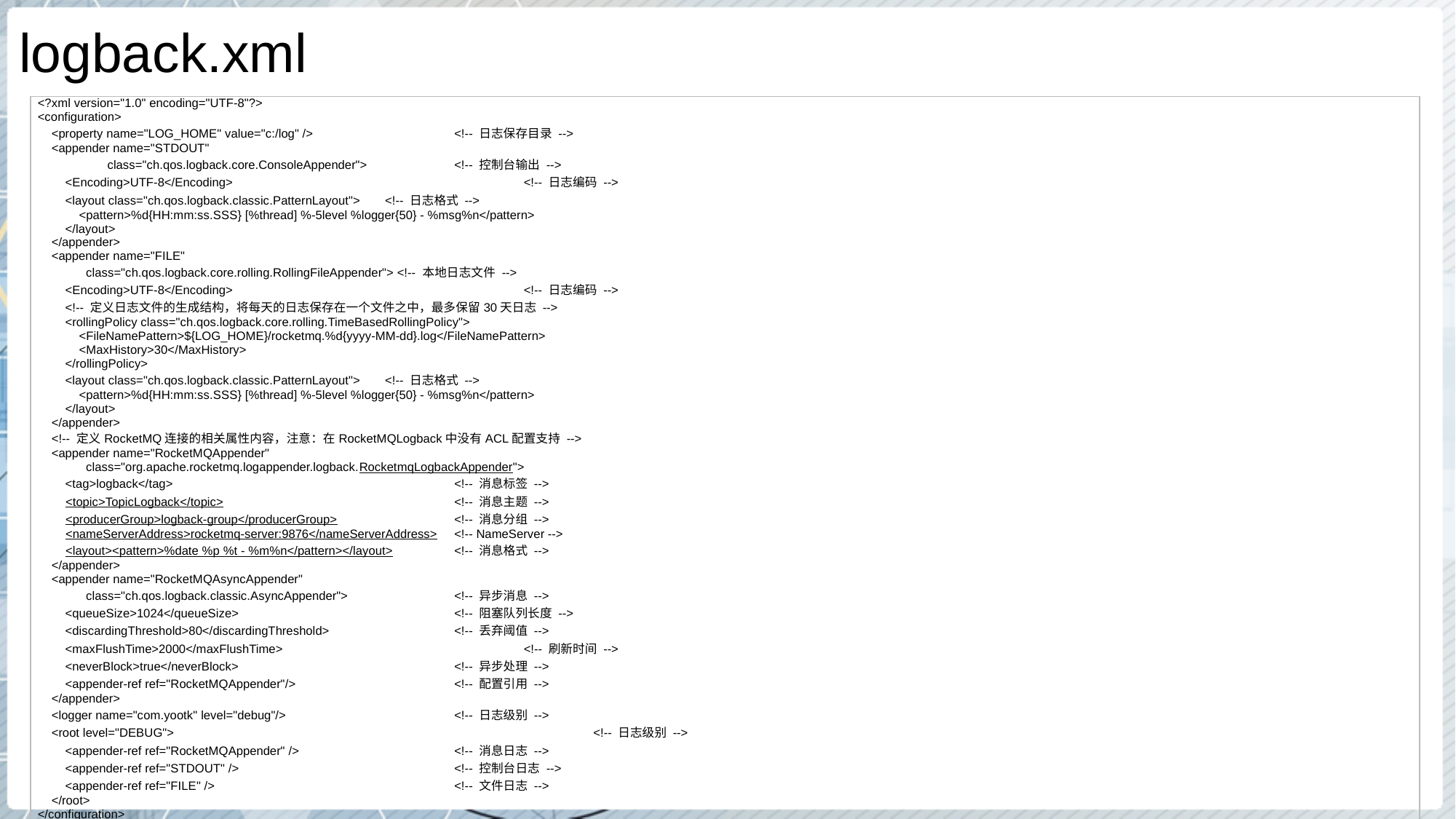

# logback.xml
| <?xml version="1.0" encoding="UTF-8"?> <configuration> <property name="LOG\_HOME" value="c:/log" /> <!-- 日志保存目录 --> <appender name="STDOUT" class="ch.qos.logback.core.ConsoleAppender"> <!-- 控制台输出 --> <Encoding>UTF-8</Encoding> <!-- 日志编码 --> <layout class="ch.qos.logback.classic.PatternLayout"> <!-- 日志格式 --> <pattern>%d{HH:mm:ss.SSS} [%thread] %-5level %logger{50} - %msg%n</pattern> </layout> </appender> <appender name="FILE" class="ch.qos.logback.core.rolling.RollingFileAppender"> <!-- 本地日志文件 --> <Encoding>UTF-8</Encoding> <!-- 日志编码 --> <!-- 定义日志文件的生成结构，将每天的日志保存在一个文件之中，最多保留30天日志 --> <rollingPolicy class="ch.qos.logback.core.rolling.TimeBasedRollingPolicy"> <FileNamePattern>${LOG\_HOME}/rocketmq.%d{yyyy-MM-dd}.log</FileNamePattern> <MaxHistory>30</MaxHistory> </rollingPolicy> <layout class="ch.qos.logback.classic.PatternLayout"> <!-- 日志格式 --> <pattern>%d{HH:mm:ss.SSS} [%thread] %-5level %logger{50} - %msg%n</pattern> </layout> </appender> <!-- 定义RocketMQ连接的相关属性内容，注意：在RocketMQLogback中没有ACL配置支持 --> <appender name="RocketMQAppender" class="org.apache.rocketmq.logappender.logback.RocketmqLogbackAppender"> <tag>logback</tag> <!-- 消息标签 --> <topic>TopicLogback</topic> <!-- 消息主题 --> <producerGroup>logback-group</producerGroup> <!-- 消息分组 --> <nameServerAddress>rocketmq-server:9876</nameServerAddress> <!-- NameServer --> <layout><pattern>%date %p %t - %m%n</pattern></layout> <!-- 消息格式 --> </appender> <appender name="RocketMQAsyncAppender" class="ch.qos.logback.classic.AsyncAppender"> <!-- 异步消息 --> <queueSize>1024</queueSize> <!-- 阻塞队列长度 --> <discardingThreshold>80</discardingThreshold> <!-- 丢弃阈值 --> <maxFlushTime>2000</maxFlushTime> <!-- 刷新时间 --> <neverBlock>true</neverBlock> <!-- 异步处理 --> <appender-ref ref="RocketMQAppender"/> <!-- 配置引用 --> </appender> <logger name="com.yootk" level="debug"/> <!-- 日志级别 --> <root level="DEBUG"> <!-- 日志级别 --> <appender-ref ref="RocketMQAppender" /> <!-- 消息日志 --> <appender-ref ref="STDOUT" /> <!-- 控制台日志 --> <appender-ref ref="FILE" /> <!-- 文件日志 --> </root> </configuration> |
| --- |